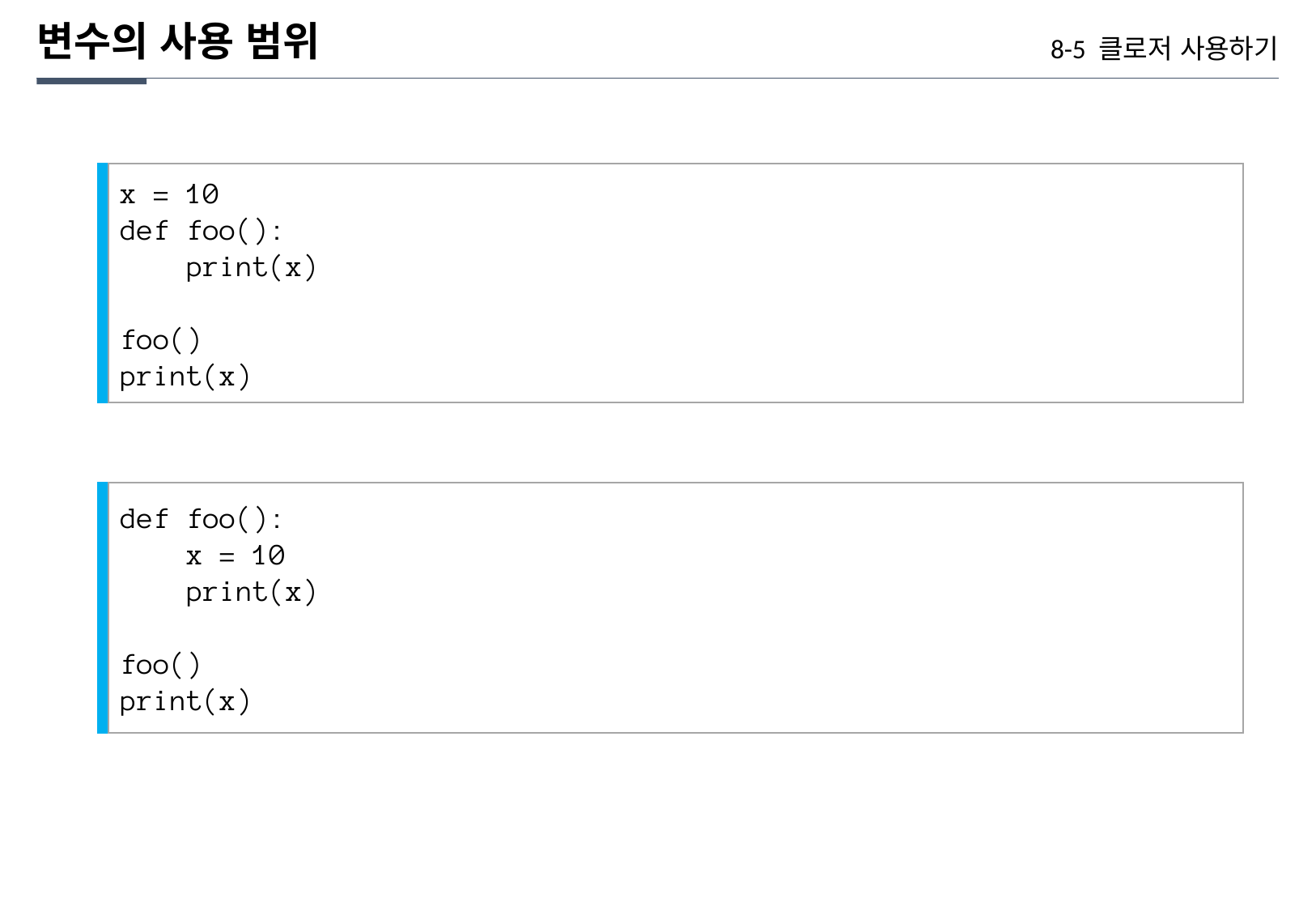

변수의 사용 범위
8-5 클로저 사용하기

x = 10
def foo():
    print(x)

foo()
print(x)

def foo():
    x = 10
    print(x)

foo()
print(x)